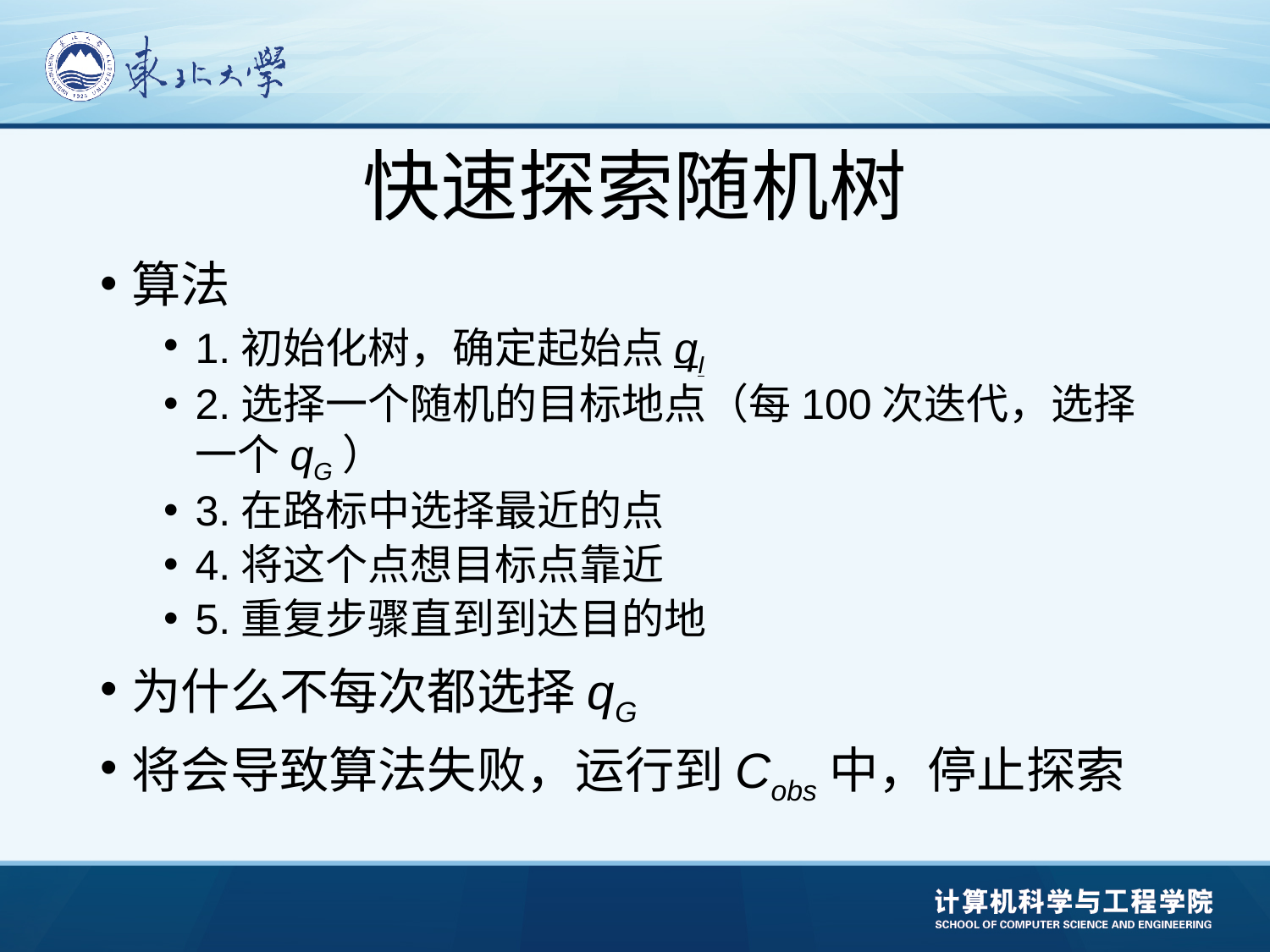

# 快速探索随机树
算法
1.初始化树，确定起始点qI
2.选择一个随机的目标地点（每100次迭代，选择一个qG）
3.在路标中选择最近的点
4.将这个点想目标点靠近
5.重复步骤直到到达目的地
为什么不每次都选择qG
将会导致算法失败，运行到Cobs中，停止探索